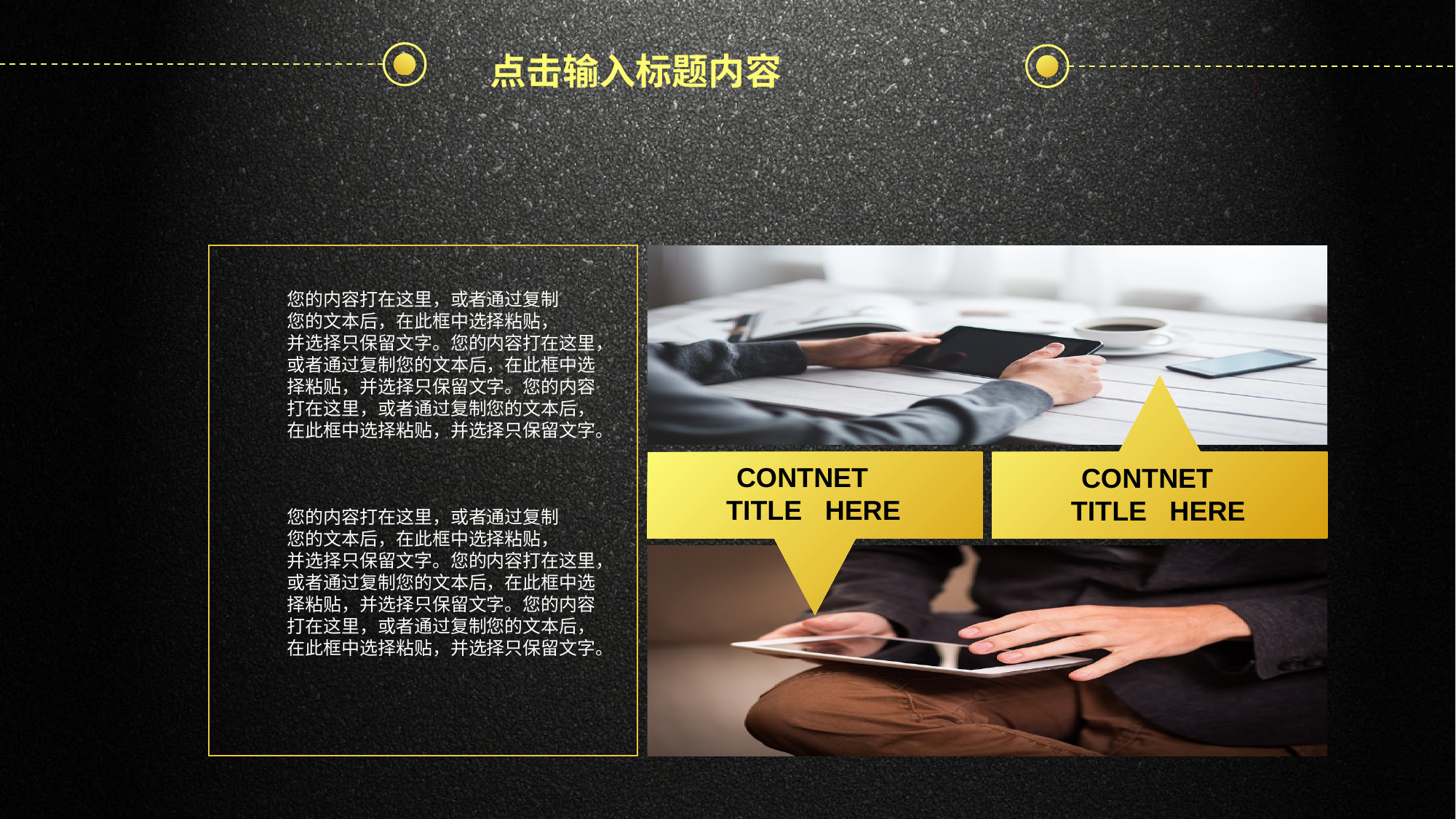

点击输入标题内容

您的内容打在这里，或者通过复制
您的文本后，在此框中选择粘贴，
并选择只保留文字。您的内容打在这里，
或者通过复制您的文本后，在此框中选
择粘贴，并选择只保留文字。您的内容
打在这里，或者通过复制您的文本后，
在此框中选择粘贴，并选择只保留文字。

您的内容打在这里，或者通过复制
您的文本后，在此框中选择粘贴，
并选择只保留文字。您的内容打在这里，
或者通过复制您的文本后，在此框中选
择粘贴，并选择只保留文字。您的内容
打在这里，或者通过复制您的文本后，
在此框中选择粘贴，并选择只保留文字。

  CONTNET
TITLE   HERE

  CONTNET
TITLE   HERE